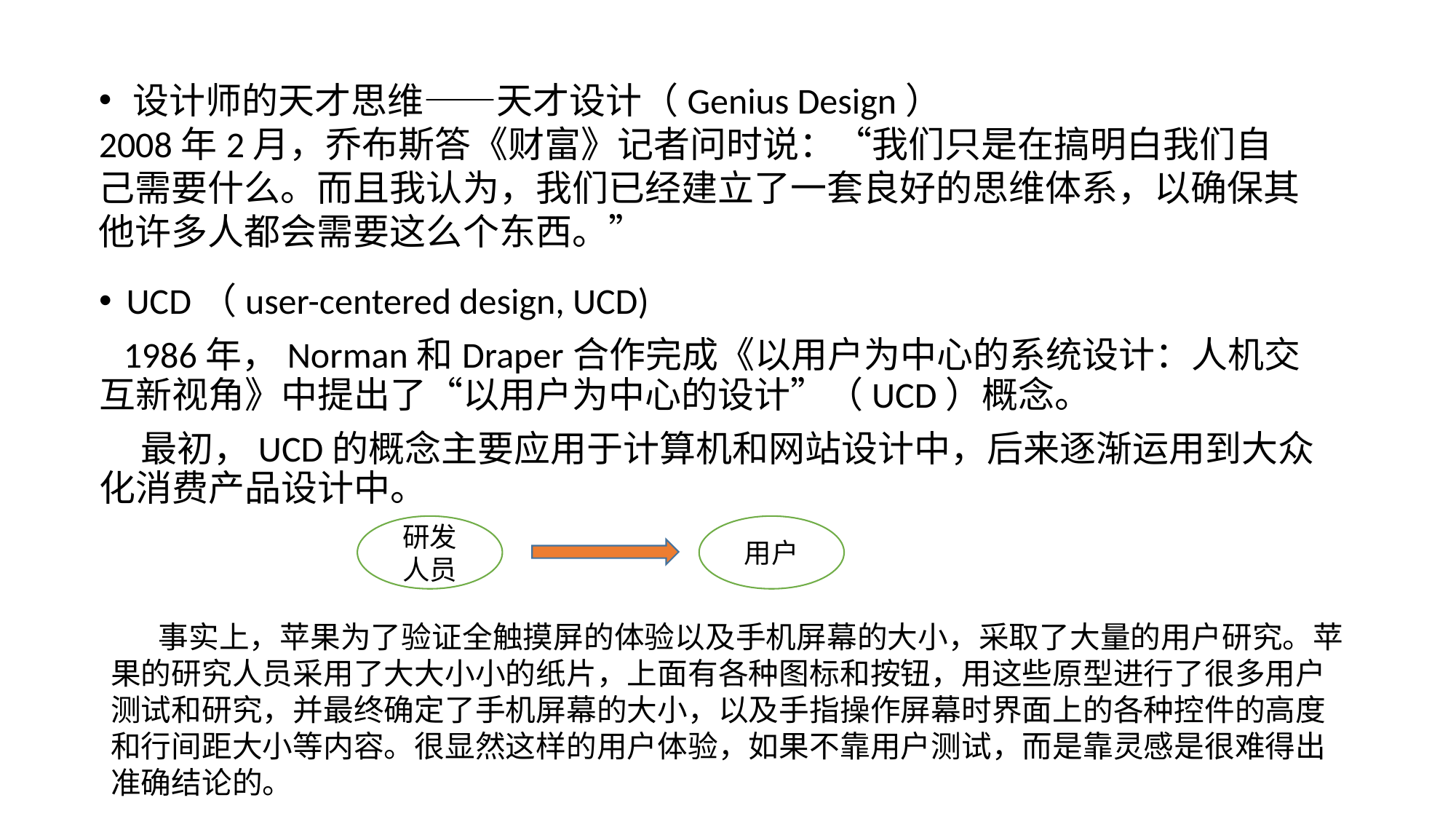

设计师的天才思维——天才设计（Genius Design）
2008年2月，乔布斯答《财富》记者问时说：“我们只是在搞明白我们自己需要什么。而且我认为，我们已经建立了一套良好的思维体系，以确保其他许多人都会需要这么个东西。”
UCD（user-centered design, UCD)
   1986年，Norman和Draper合作完成《以用户为中心的系统设计：人机交互新视角》中提出了“以用户为中心的设计”（UCD）概念。
    最初，UCD的概念主要应用于计算机和网站设计中，后来逐渐运用到大众化消费产品设计中。
研发人员
用户

      事实上，苹果为了验证全触摸屏的体验以及手机屏幕的大小，采取了大量的用户研究。苹果的研究人员采用了大大小小的纸片，上面有各种图标和按钮，用这些原型进行了很多用户测试和研究，并最终确定了手机屏幕的大小，以及手指操作屏幕时界面上的各种控件的高度和行间距大小等内容。很显然这样的用户体验，如果不靠用户测试，而是靠灵感是很难得出准确结论的。